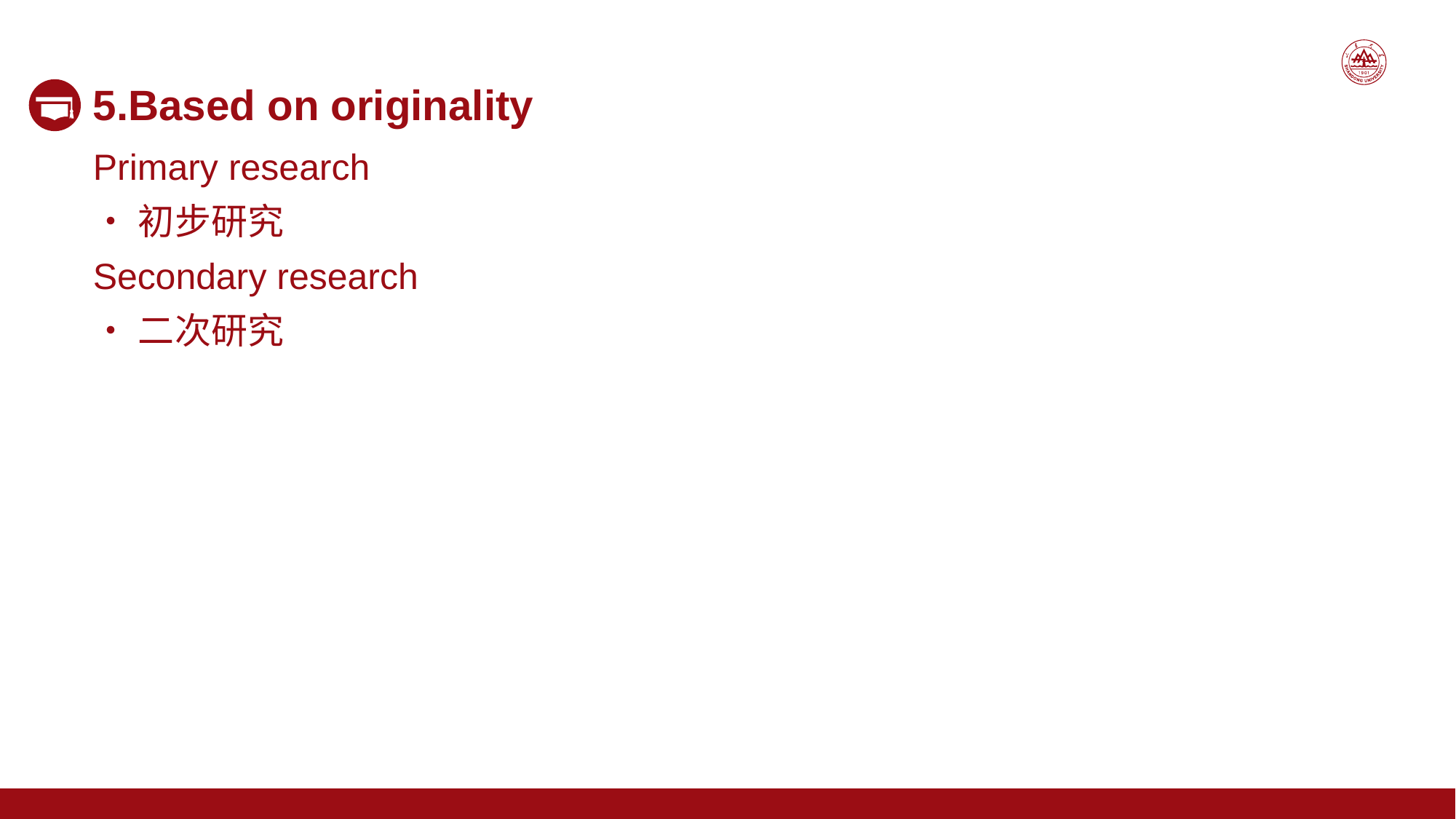

5.Based on originality
Primary research
•初步研究
Secondary research
•二次研究